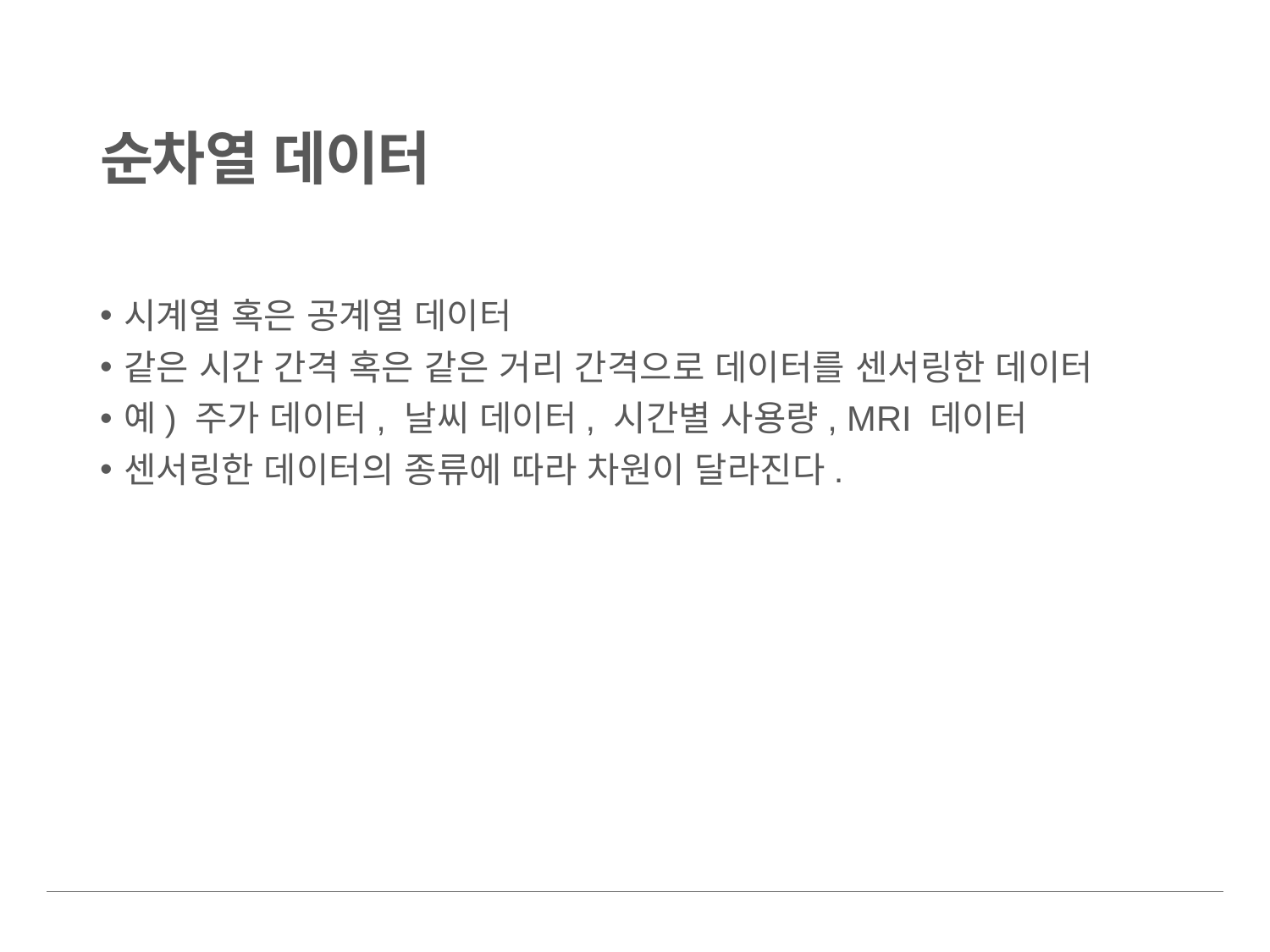

# 순차열 데이터
시계열 혹은 공계열 데이터
같은 시간 간격 혹은 같은 거리 간격으로 데이터를 센서링한 데이터
예) 주가 데이터, 날씨 데이터, 시간별 사용량, MRI 데이터
센서링한 데이터의 종류에 따라 차원이 달라진다.